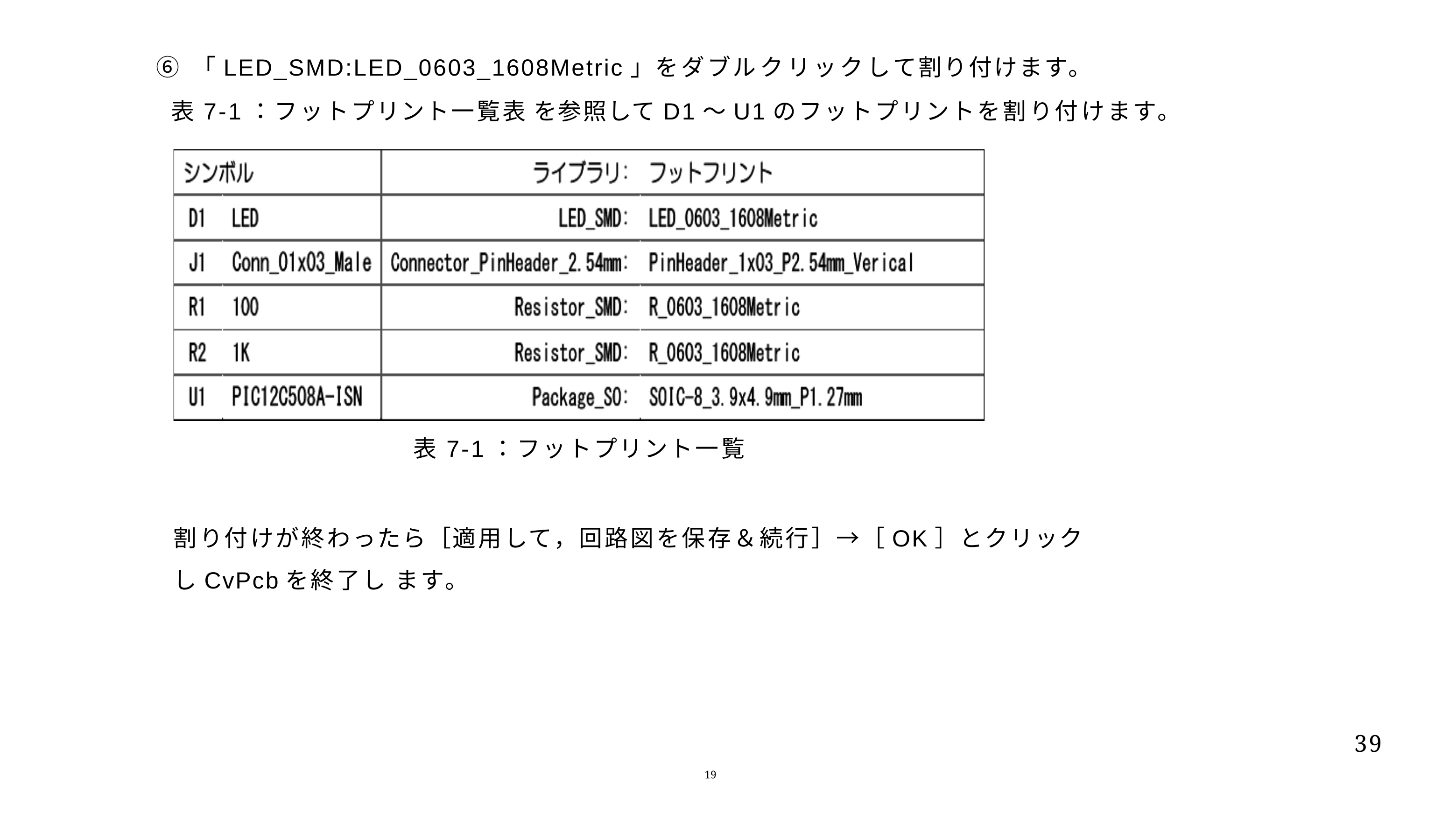

⑥ 「LED_SMD:LED_0603_1608Metric」をダブルクリックして割り付けます。
 表7-1：フットプリント一覧表 を参照してD1～U1のフットプリントを割り付けます。

表7-1：フットプリント一覧
割り付けが終わったら［適用して，回路図を保存＆続行］→［OK］とクリックしCvPcbを終了し ます。
39
19